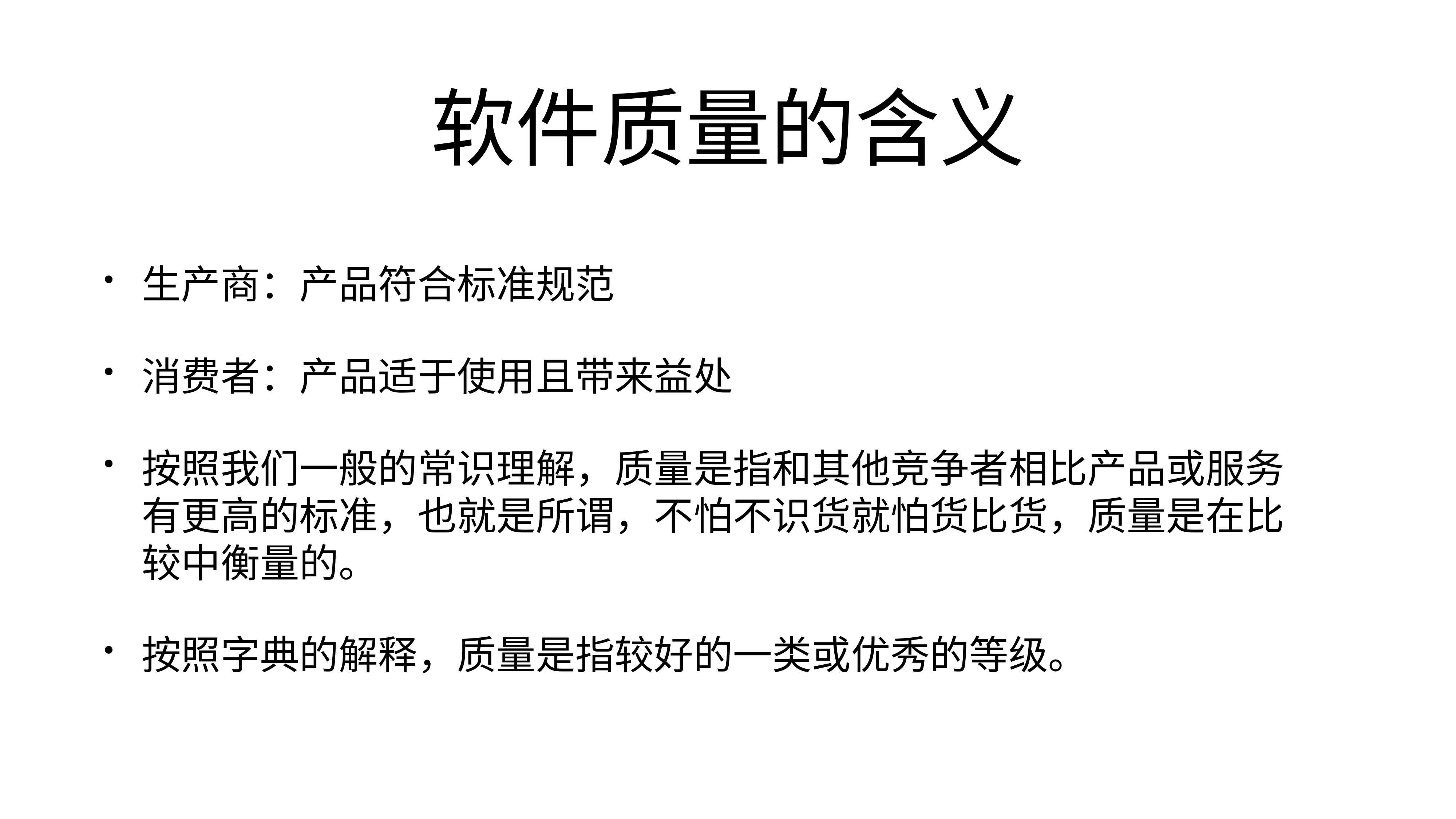

# 软件质量的含义
生产商：产品符合标准规范
消费者：产品适于使用且带来益处
按照我们一般的常识理解，质量是指和其他竞争者相比产品或服务有更高的标准，也就是所谓，不怕不识货就怕货比货，质量是在比较中衡量的。
按照字典的解释，质量是指较好的一类或优秀的等级。